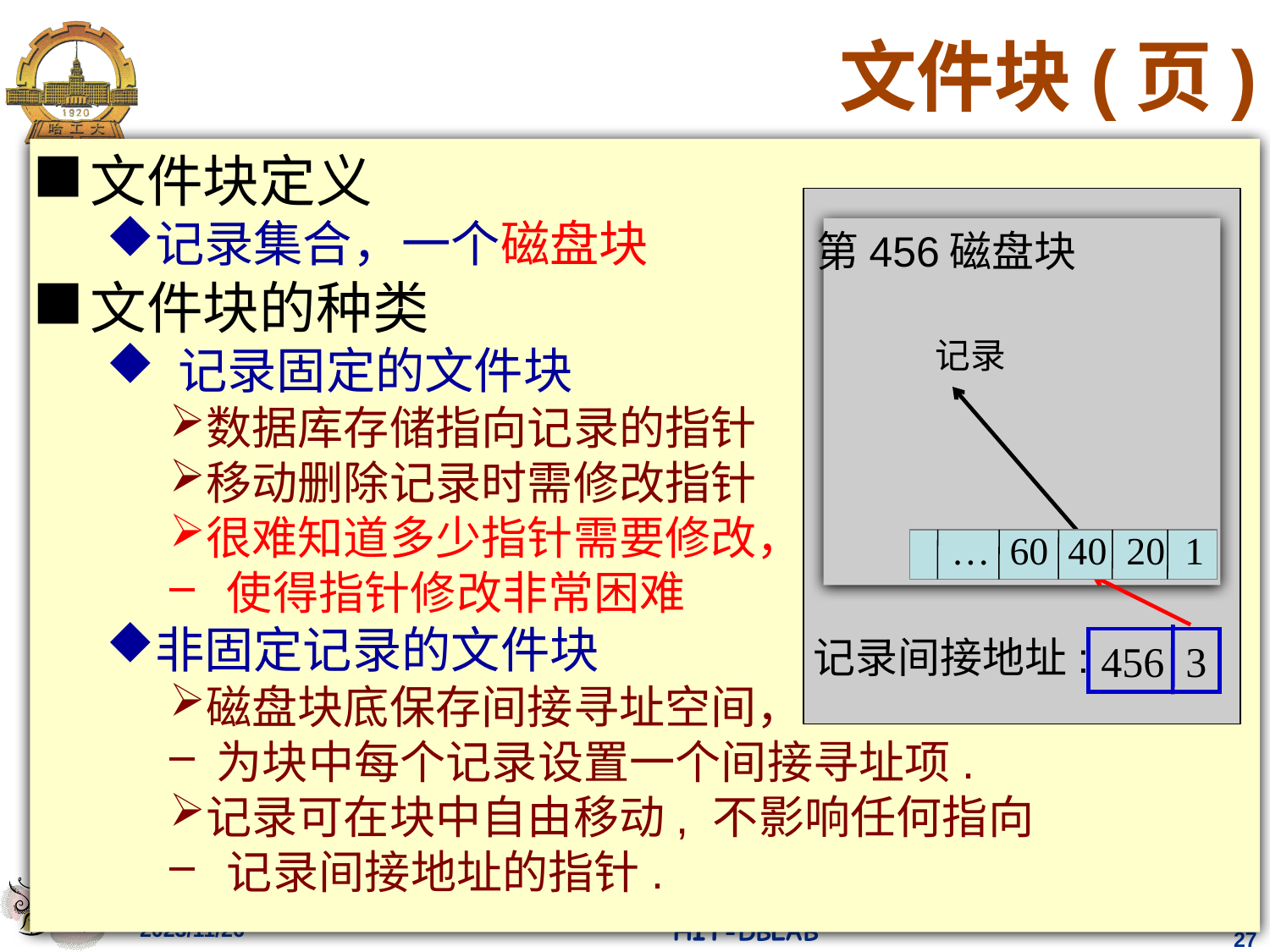

# 文件块(页)
文件块定义
记录集合，一个磁盘块
文件块的种类
 记录固定的文件块
数据库存储指向记录的指针
移动删除记录时需修改指针
很难知道多少指针需要修改，
  使得指针修改非常困难
非固定记录的文件块
磁盘块底保存间接寻址空间，
 为块中每个记录设置一个间接寻址项.
记录可在块中自由移动, 不影响任何指向
  记录间接地址的指针.

第456磁盘块

记录
   …  60  40  20  1

456  3
记录间接地址:
2023/11/26
HIT-DBLAB
27